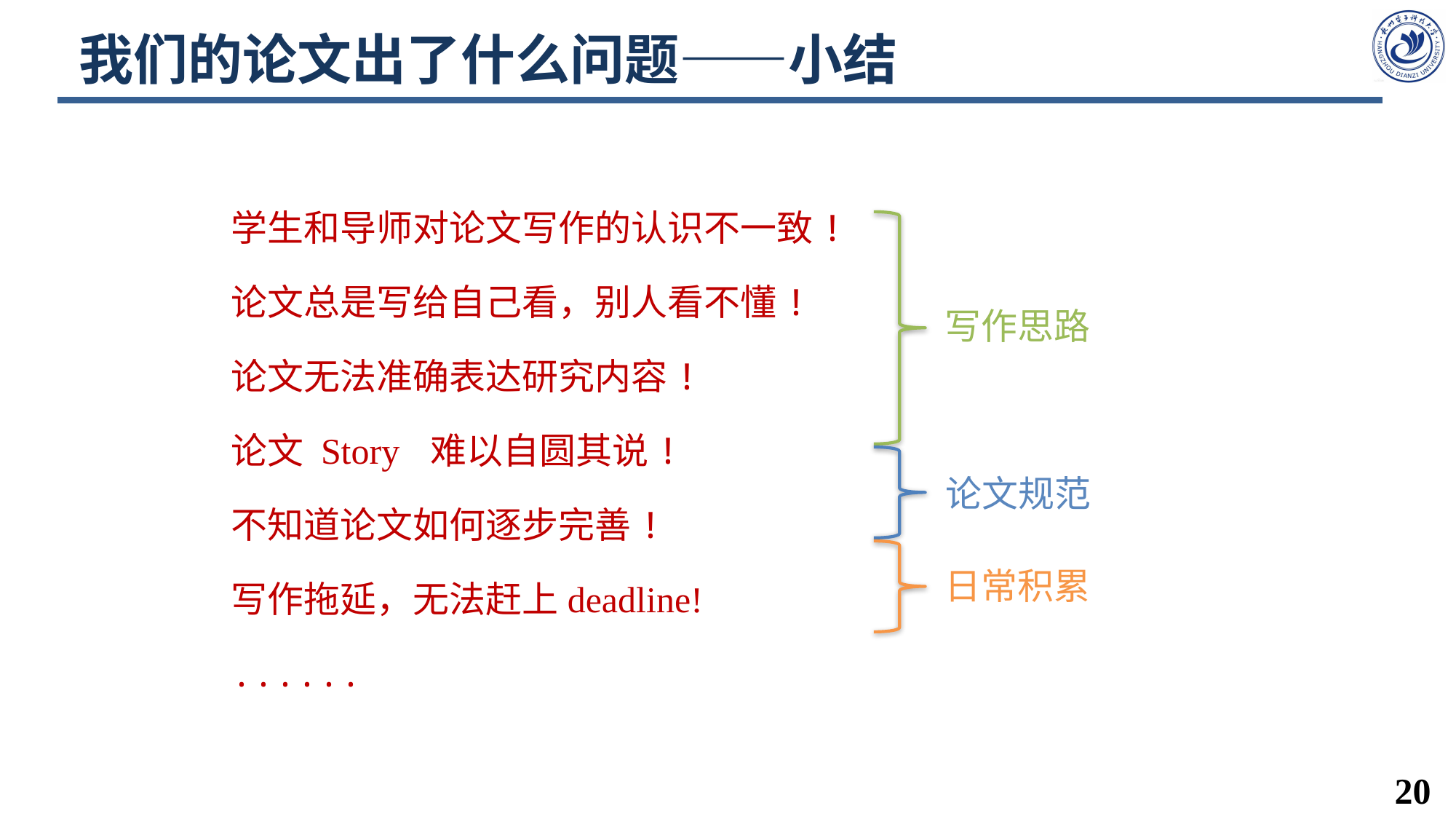

# 我们的论文出了什么问题——小结
学生和导师对论文写作的认识不一致!
论文总是写给自己看，别人看不懂!
论文无法准确表达研究内容!
论文 Story 难以自圆其说!
不知道论文如何逐步完善!
写作拖延，无法赶上deadline!
......

写作思路

论文规范

日常积累
20